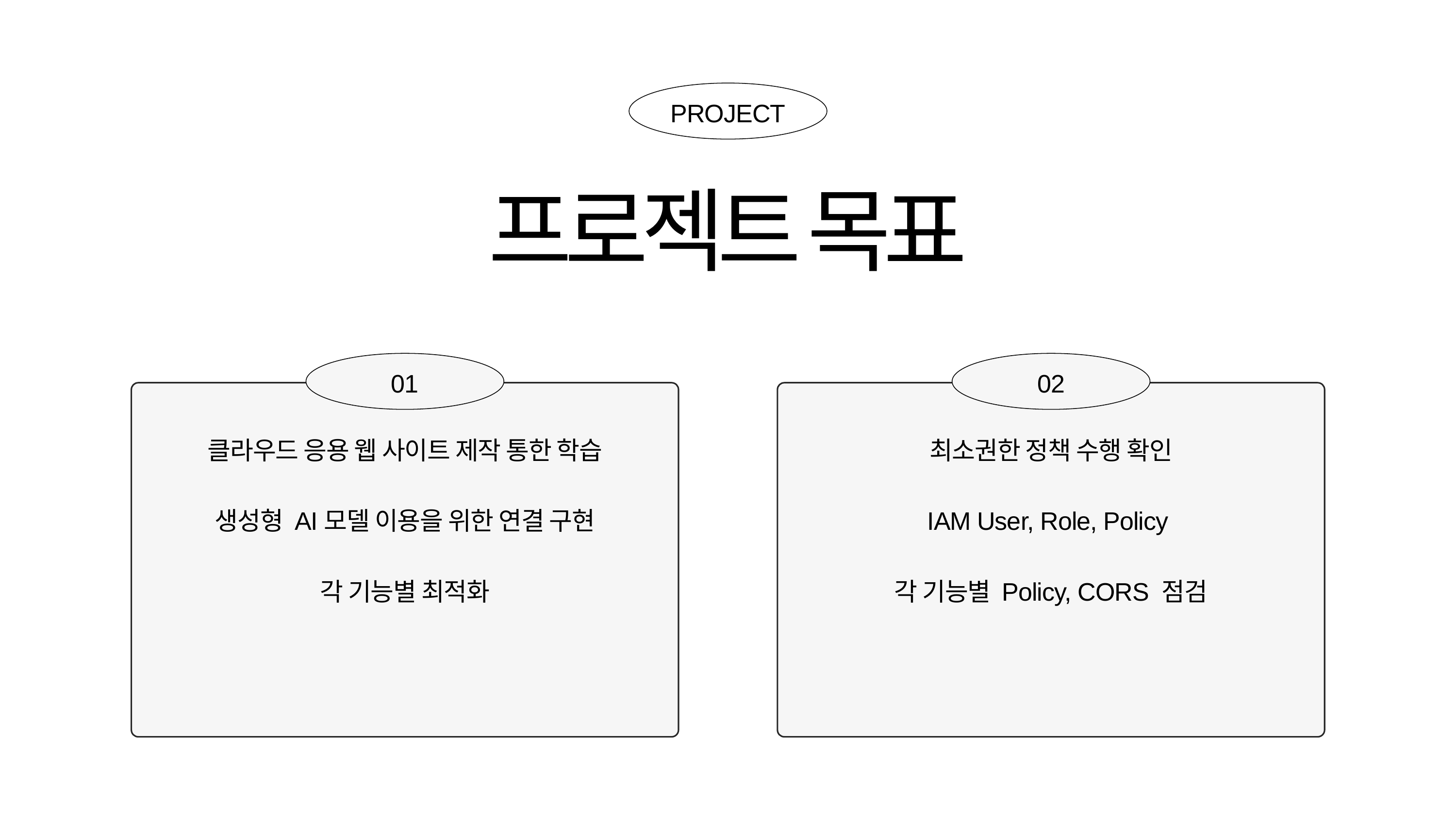

PROJECT
프로젝트 목표

01
02

클라우드 응용 웹 사이트 제작 통한 학습

생성형 AI모델 이용을 위한 연결 구현

각 기능별 최적화
최소권한 정책 수행 확인

IAM User, Role, Policy

각 기능별 Policy, CORS 점검